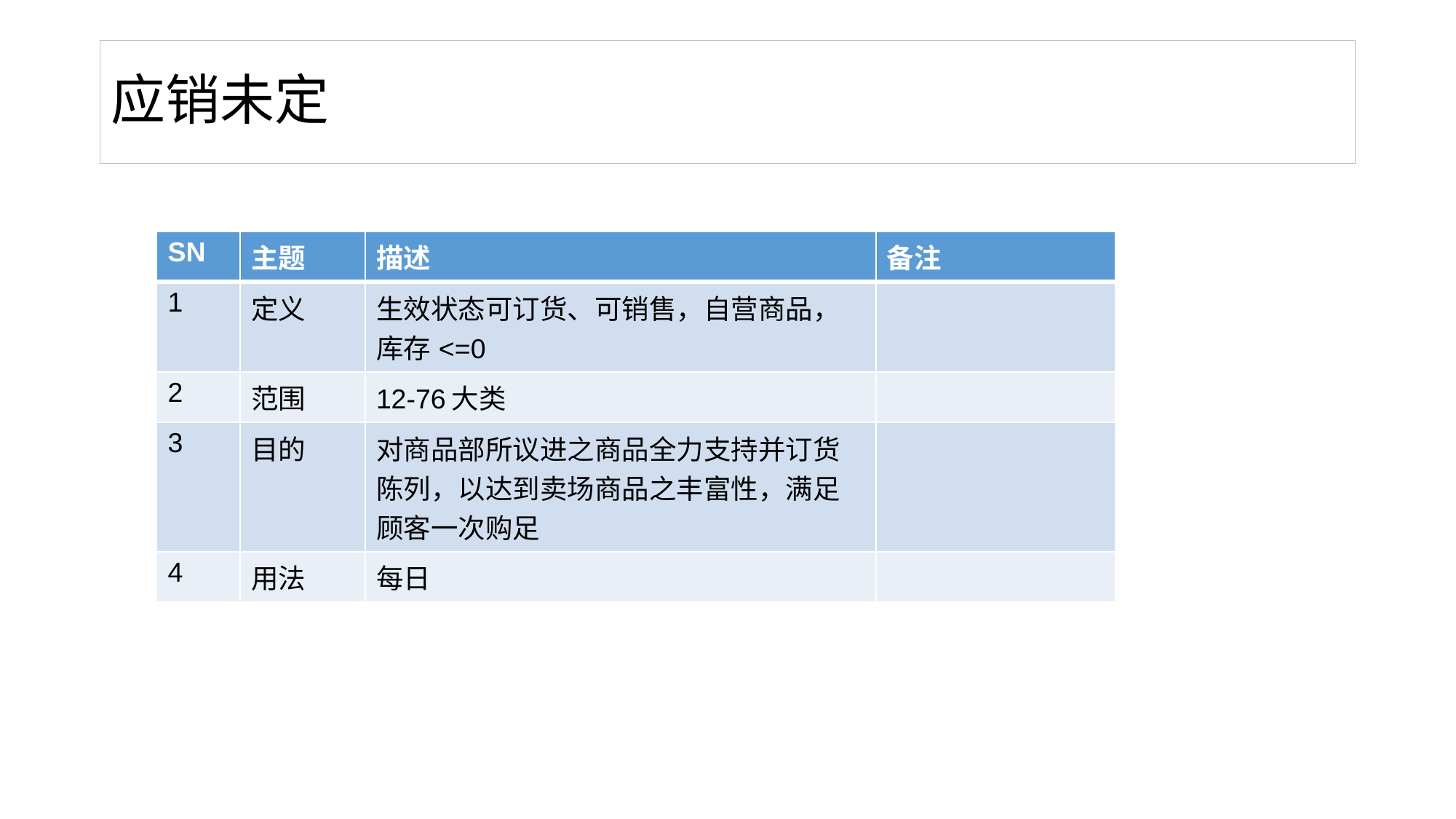

# 应销未定

| SN | 主题 | 描述 | 备注 |
| --- | --- | --- | --- |
| 1 | 定义 | 生效状态可订货、可销售，自营商品，库存<=0 |  |
| 2 | 范围 | 12-76大类 |  |
| 3 | 目的 | 对商品部所议进之商品全力支持并订货陈列，以达到卖场商品之丰富性，满足顾客一次购足 |  |
| 4 | 用法 | 每日 |  |